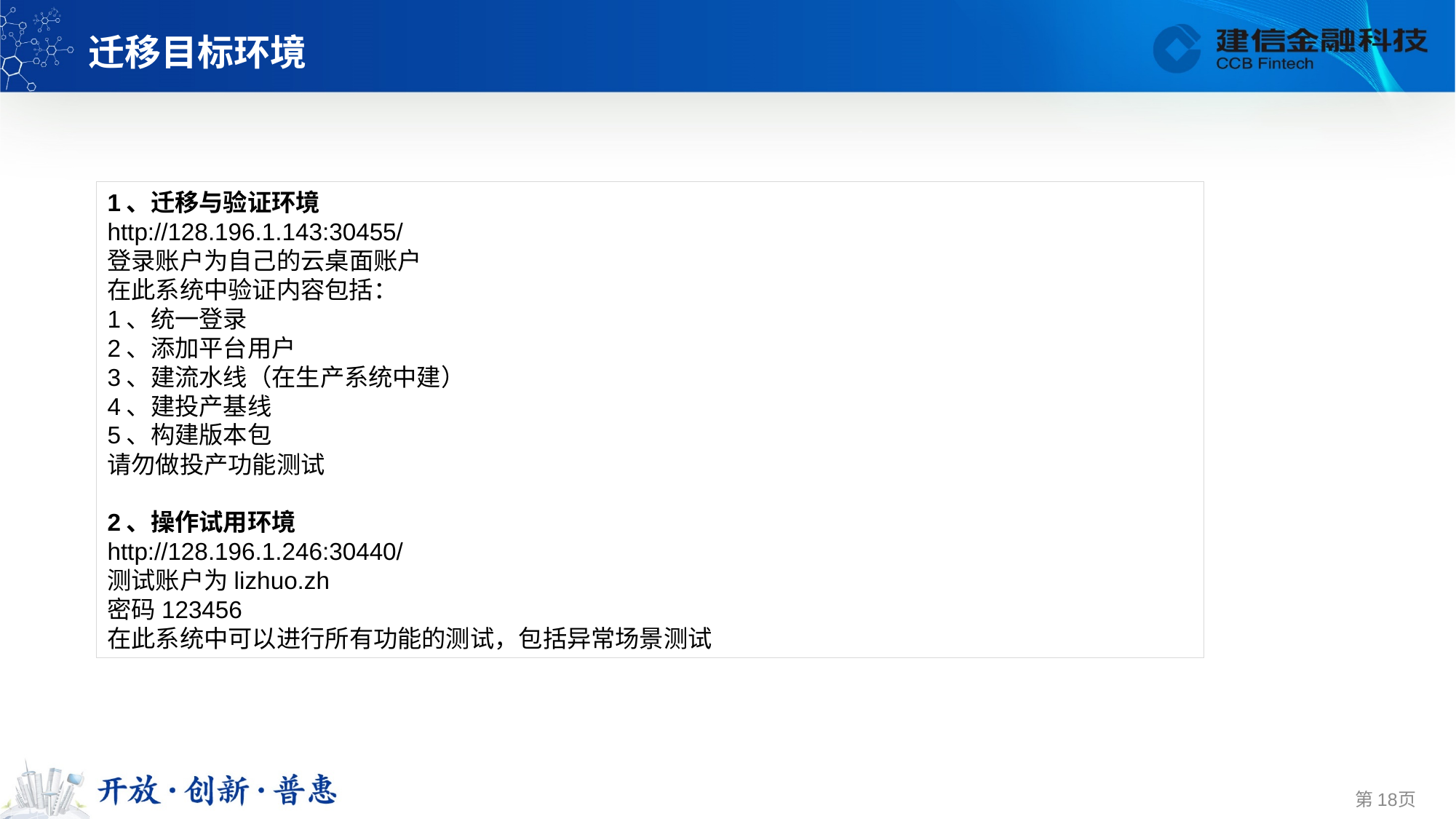

迁移目标环境
1、迁移与验证环境
http://128.196.1.143:30455/
登录账户为自己的云桌面账户
在此系统中验证内容包括：
1、统一登录
2、添加平台用户
3、建流水线（在生产系统中建）
4、建投产基线
5、构建版本包
请勿做投产功能测试

2、操作试用环境
http://128.196.1.246:30440/
测试账户为lizhuo.zh
密码123456
在此系统中可以进行所有功能的测试，包括异常场景测试